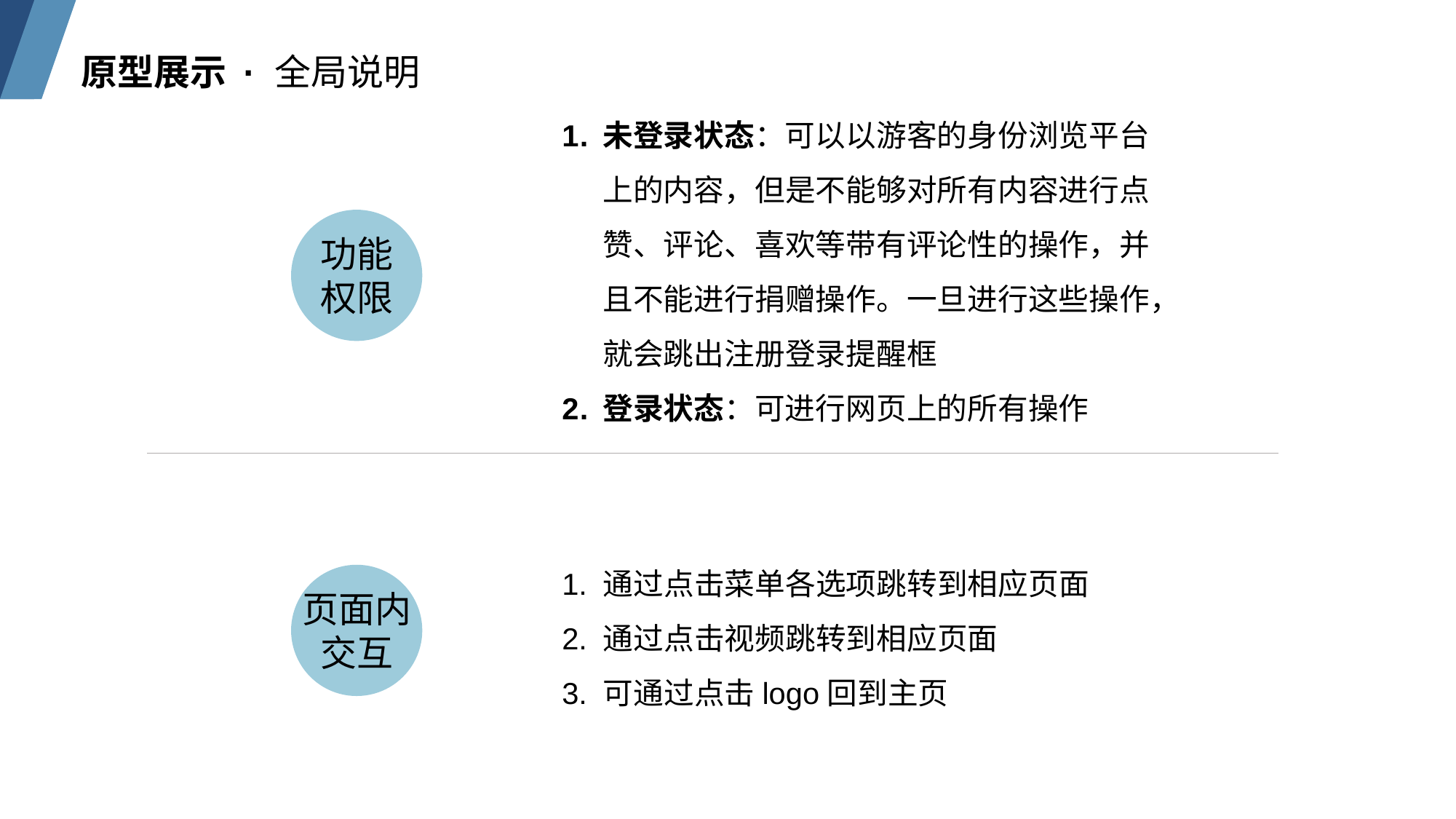

原型展示 · 全局说明
未登录状态：可以以游客的身份浏览平台上的内容，但是不能够对所有内容进行点赞、评论、喜欢等带有评论性的操作，并且不能进行捐赠操作。一旦进行这些操作，就会跳出注册登录提醒框
登录状态：可进行网页上的所有操作

功能
权限
通过点击菜单各选项跳转到相应页面
通过点击视频跳转到相应页面
可通过点击logo回到主页

页面内
交互